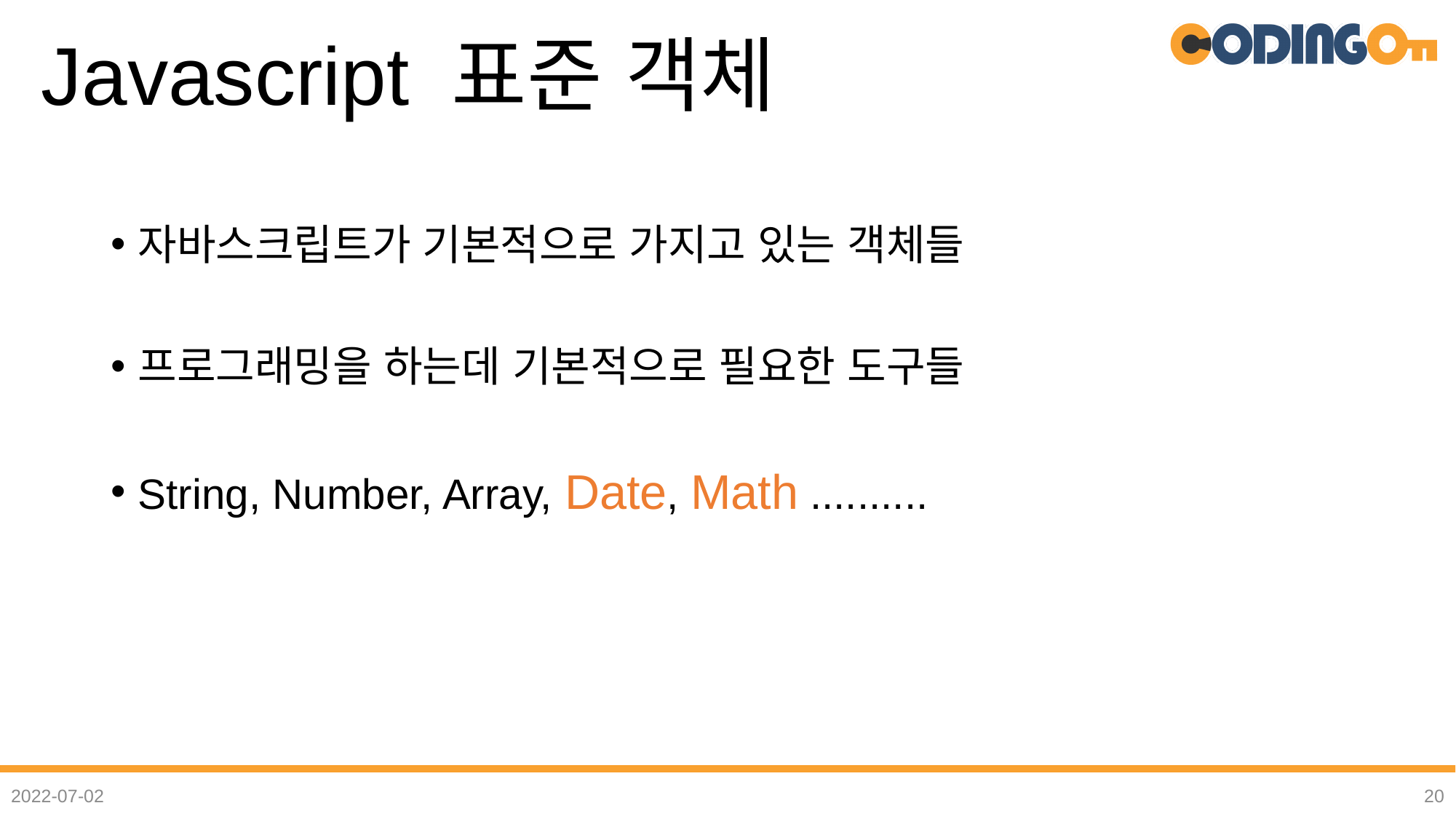

# Javascript 표준 객체
자바스크립트가 기본적으로 가지고 있는 객체들

프로그래밍을 하는데 기본적으로 필요한 도구들

String, Number, Array, Date, Math ..........
2022-07-02
20